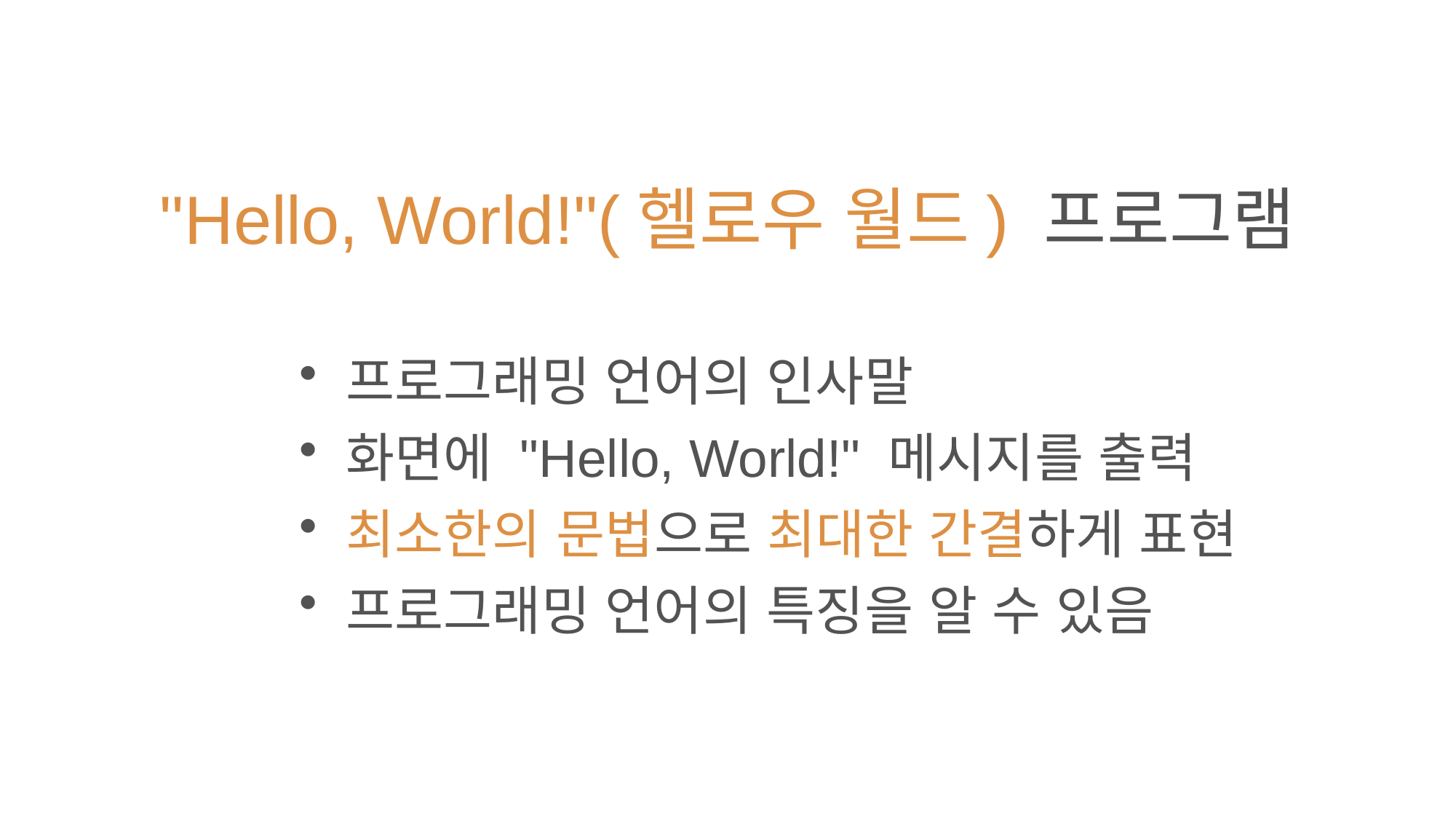

"Hello, World!"(헬로우 월드) 프로그램
 프로그래밍 언어의 인사말
 화면에 "Hello, World!" 메시지를 출력
 최소한의 문법으로 최대한 간결하게 표현
 프로그래밍 언어의 특징을 알 수 있음